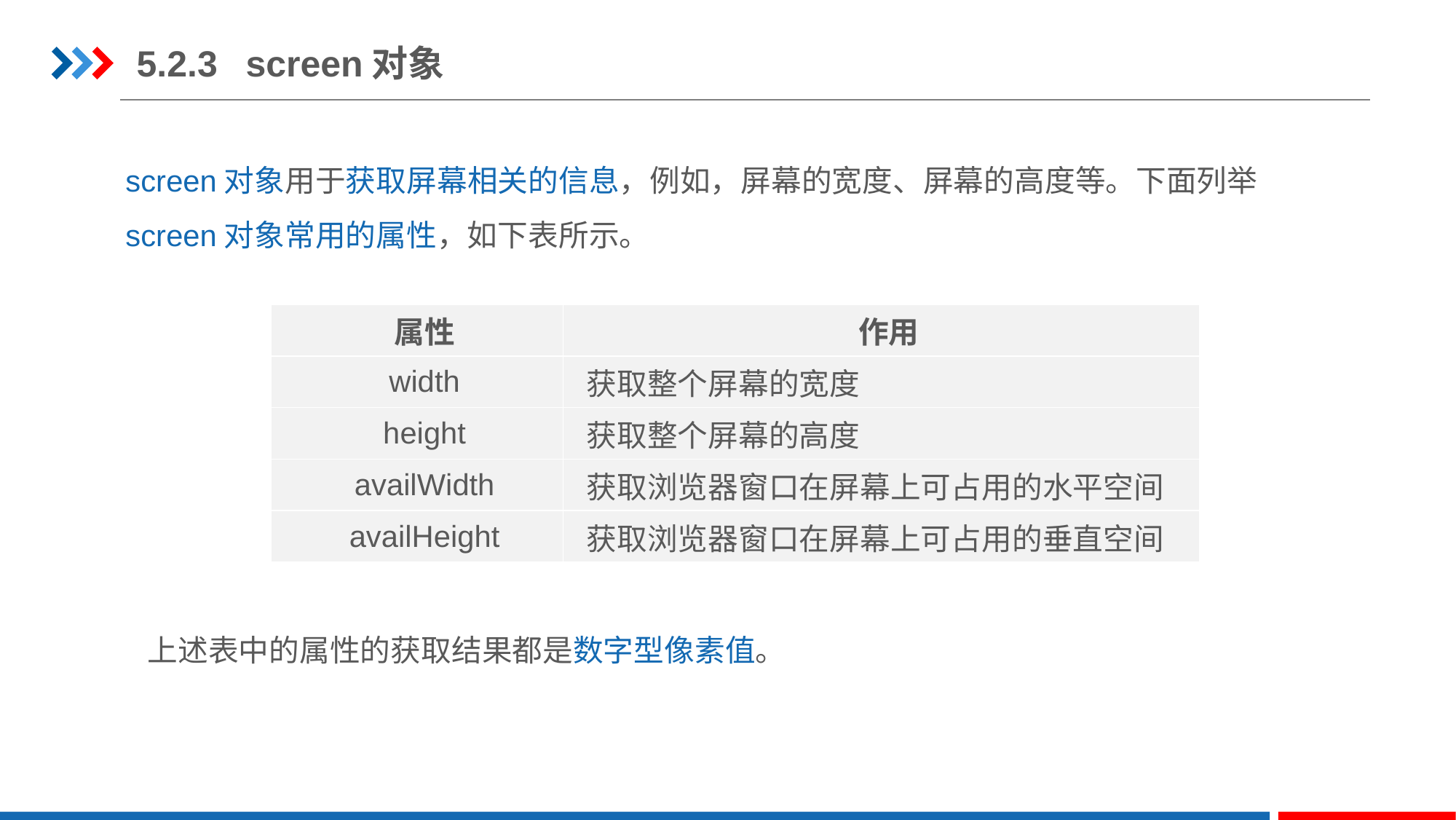

5.2.3	screen对象
screen对象用于获取屏幕相关的信息，例如，屏幕的宽度、屏幕的高度等。下面列举screen对象常用的属性，如下表所示。
| 属性 | 作用 |
| --- | --- |
| width | 获取整个屏幕的宽度 |
| height | 获取整个屏幕的高度 |
| availWidth | 获取浏览器窗口在屏幕上可占用的水平空间 |
| availHeight | 获取浏览器窗口在屏幕上可占用的垂直空间 |
上述表中的属性的获取结果都是数字型像素值。